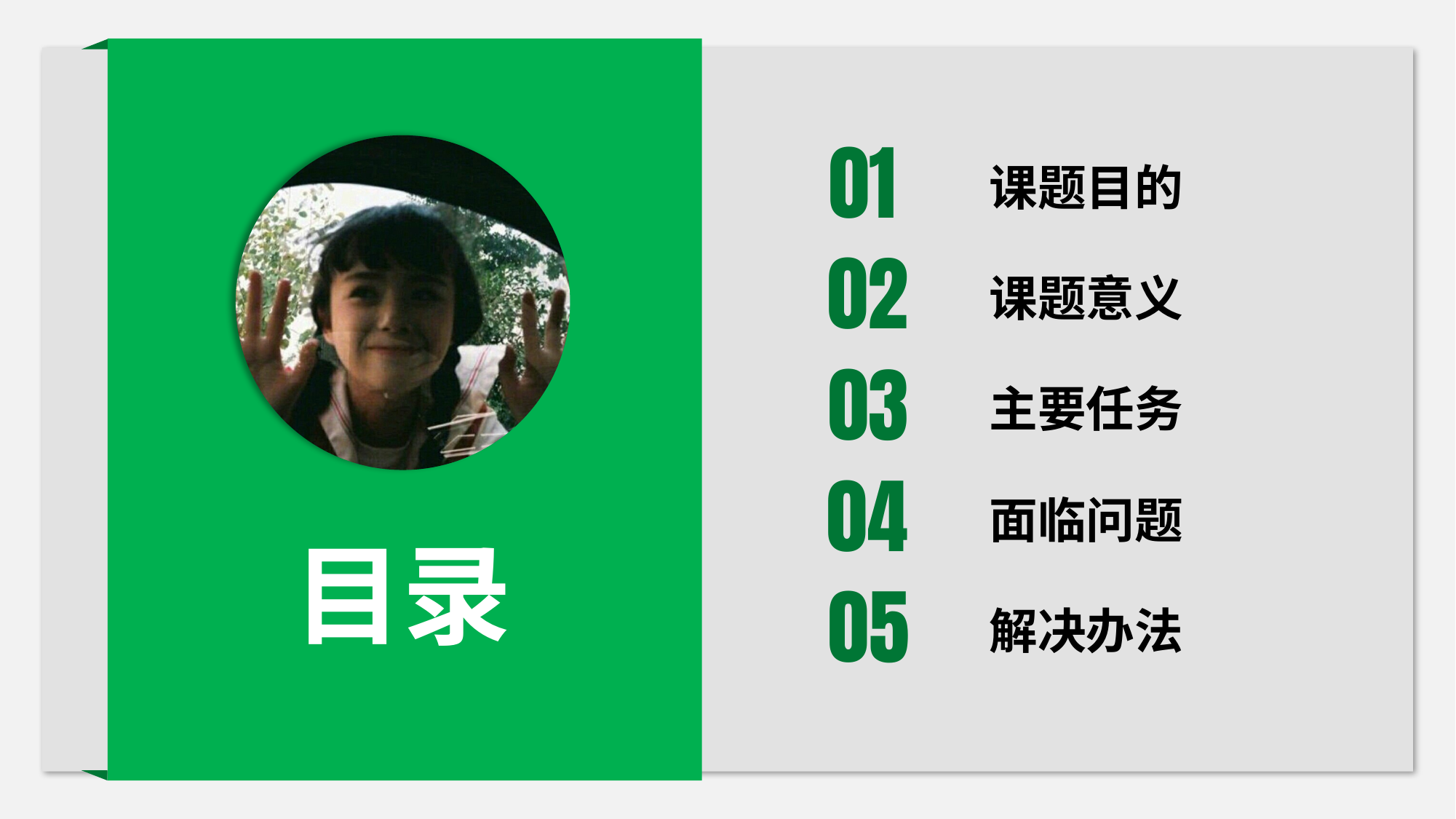

01

课题目的
02
课题意义
03
主要任务
04
面临问题
目录
05
解决办法